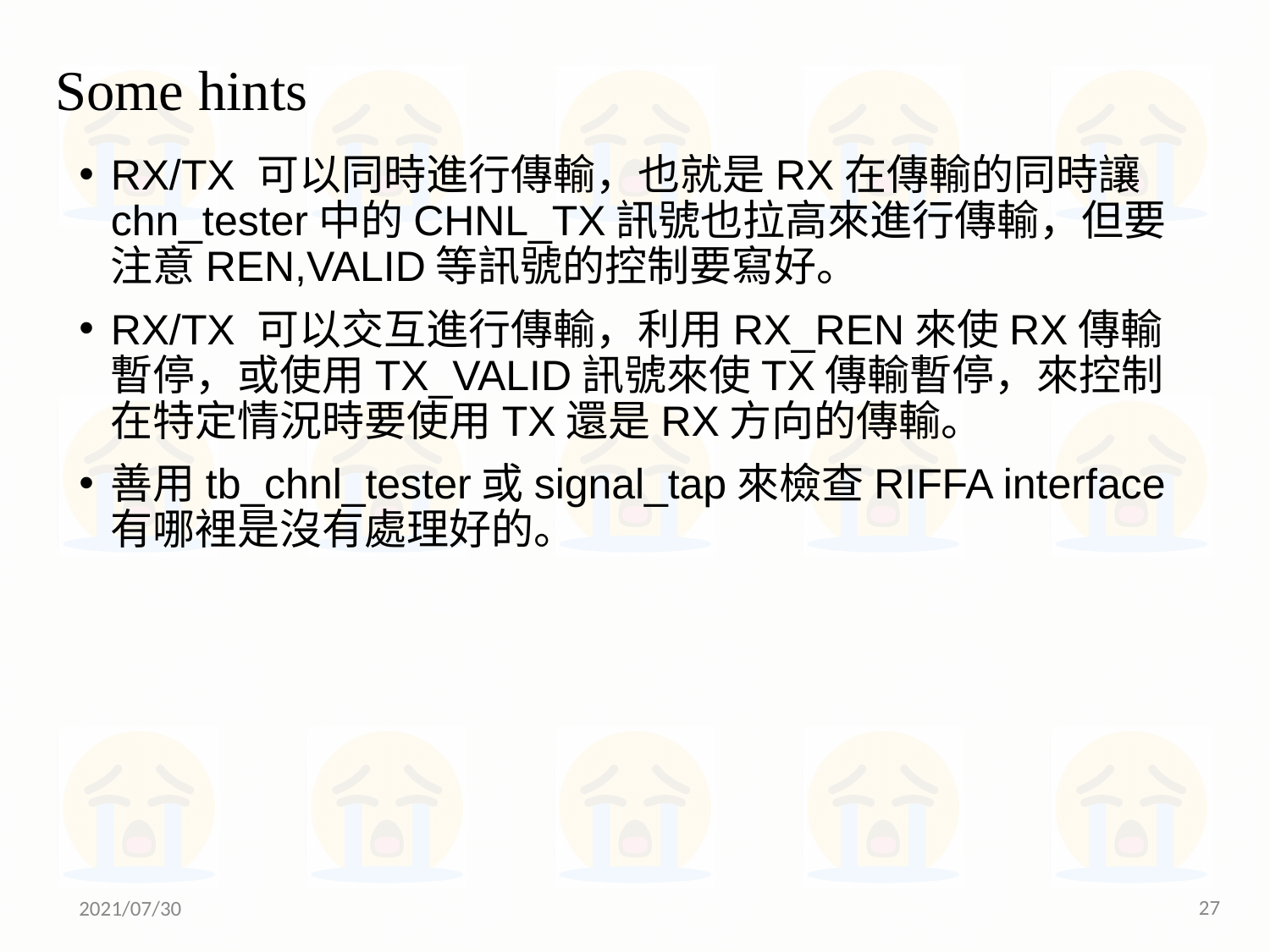

# Some hints
RX/TX 可以同時進行傳輸，也就是RX在傳輸的同時讓chn_tester中的CHNL_TX訊號也拉高來進行傳輸，但要注意REN,VALID等訊號的控制要寫好。
RX/TX 可以交互進行傳輸，利用RX_REN來使RX傳輸暫停，或使用TX_VALID訊號來使TX傳輸暫停，來控制在特定情況時要使用TX還是RX方向的傳輸。
善用tb_chnl_tester或signal_tap來檢查RIFFA interface有哪裡是沒有處理好的。
27
2021/07/30